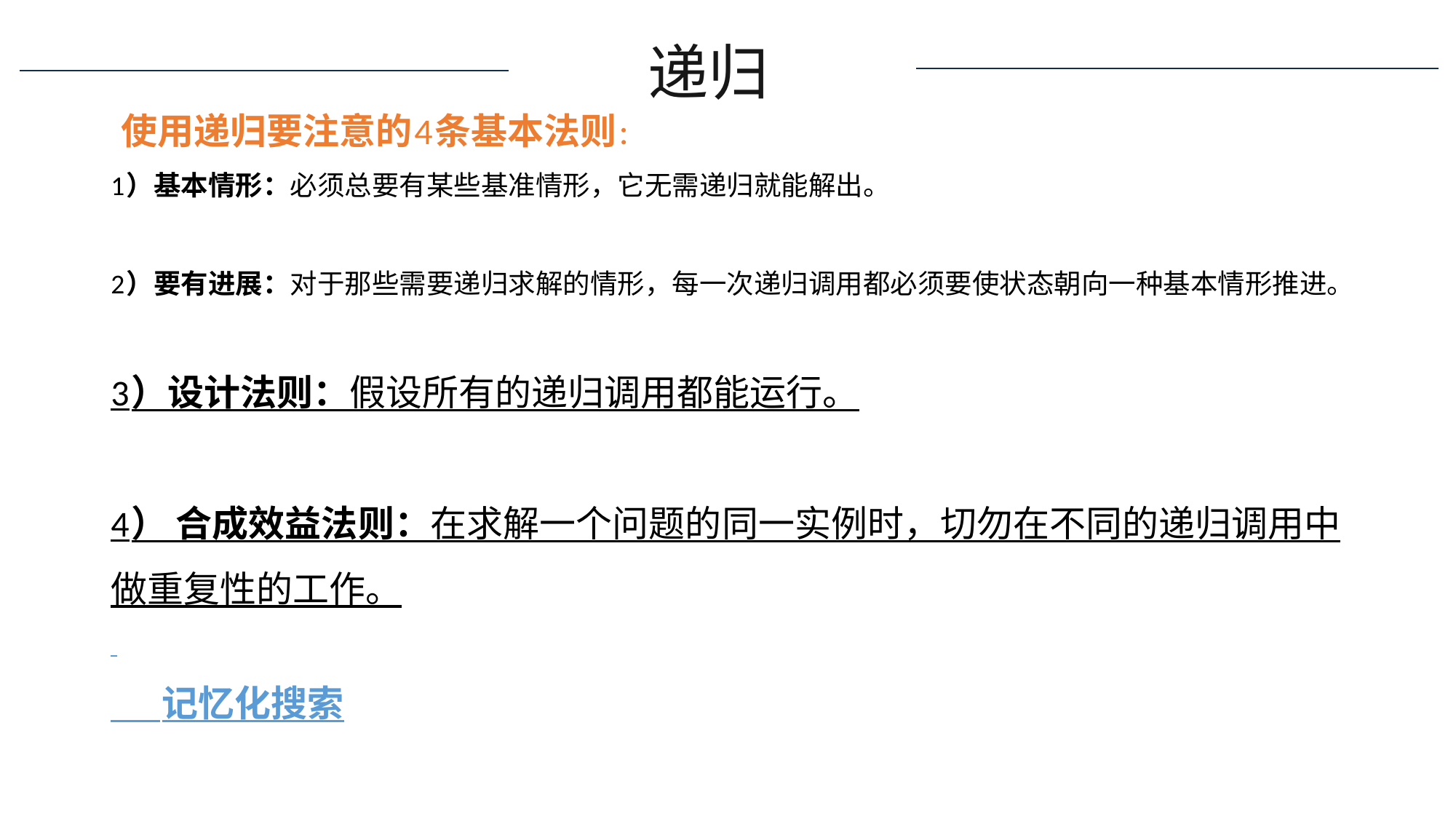

递归
 使用递归要注意的4条基本法则:
1）基本情形：必须总要有某些基准情形，它无需递归就能解出。

2）要有进展：对于那些需要递归求解的情形，每一次递归调用都必须要使状态朝向一种基本情形推进。

3）设计法则：假设所有的递归调用都能运行。

4） 合成效益法则：在求解一个问题的同一实例时，切勿在不同的递归调用中做重复性的工作。

      记忆化搜索